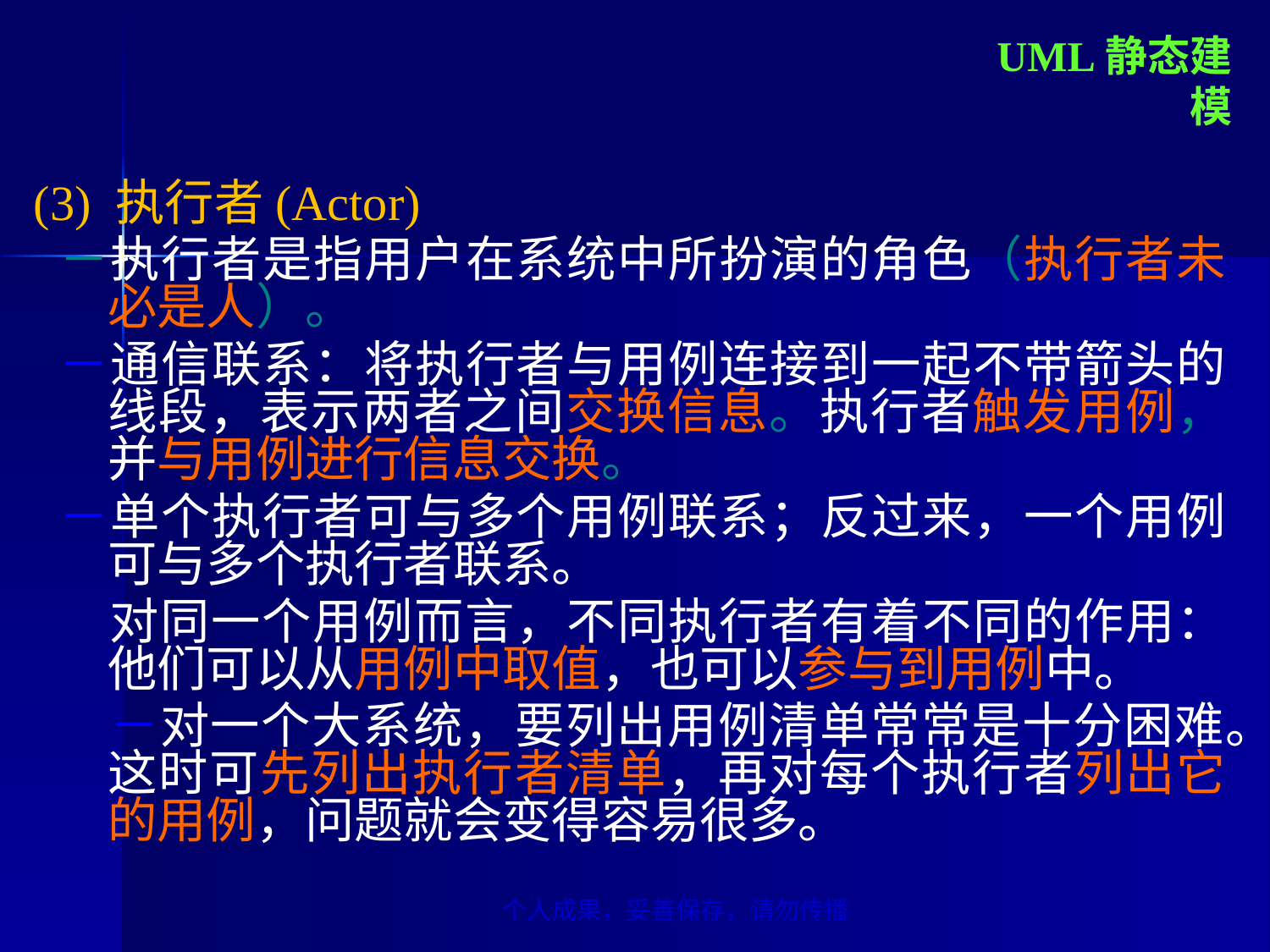

UML静态建模
(3) 执行者(Actor)
 －执行者是指用户在系统中所扮演的角色（执行者未必是人）。
 －通信联系：将执行者与用例连接到一起不带箭头的线段，表示两者之间交换信息。执行者触发用例，并与用例进行信息交换。
 －单个执行者可与多个用例联系；反过来，一个用例可与多个执行者联系。
	对同一个用例而言，不同执行者有着不同的作用：他们可以从用例中取值，也可以参与到用例中。
	－对一个大系统，要列出用例清单常常是十分困难。这时可先列出执行者清单，再对每个执行者列出它的用例，问题就会变得容易很多。

个人成果，妥善保存，请勿传播